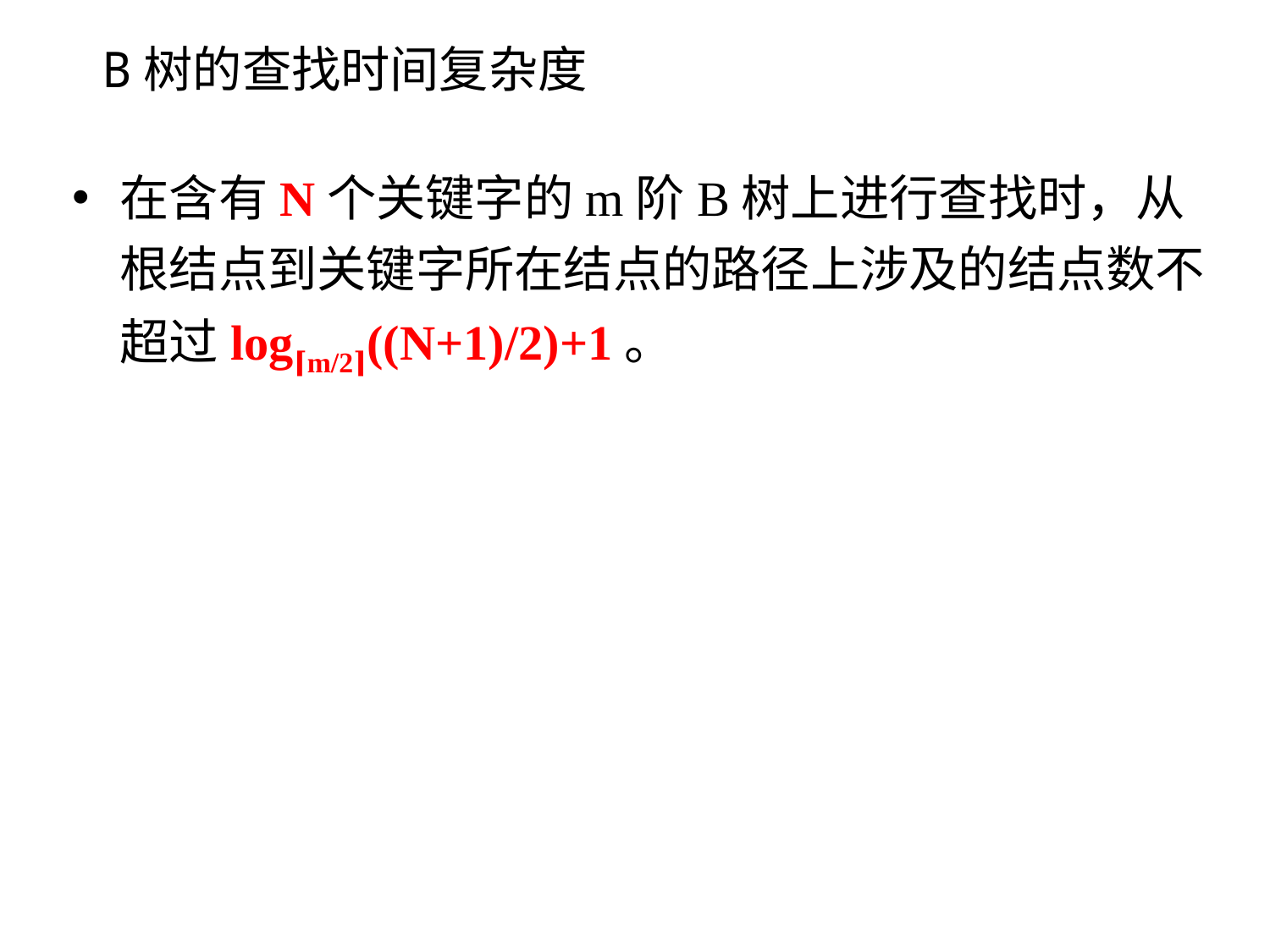

# B树的查找时间复杂度
在含有N个关键字的m阶B树上进行查找时，从根结点到关键字所在结点的路径上涉及的结点数不超过log⌈m/2⌉((N+1)/2)+1。